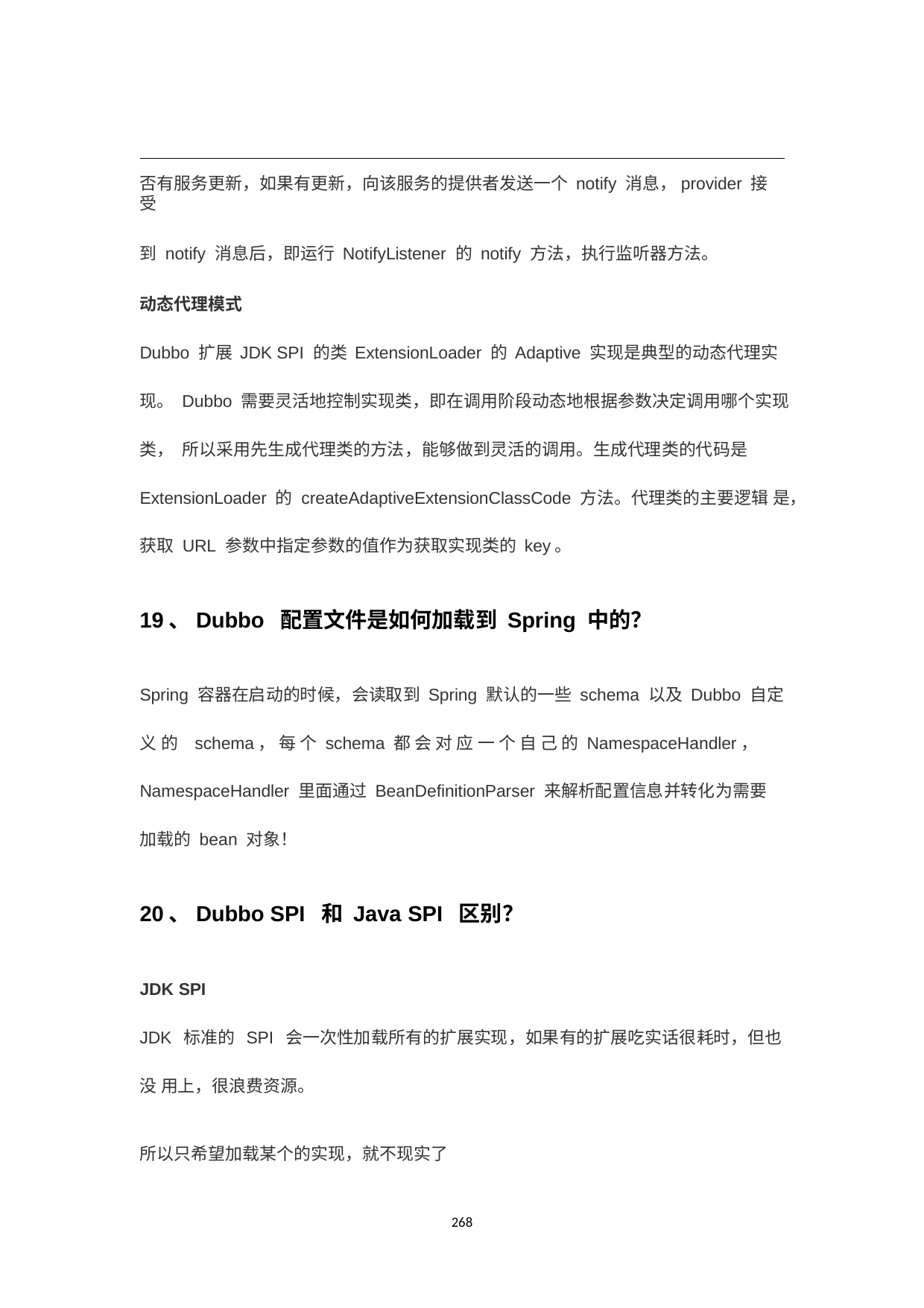

否有服务更新，如果有更新，向该服务的提供者发送一个 notify 消息，provider 接受

到notify 消息后，即运行NotifyListener 的notify 方法，执行监听器方法。
动态代理模式
Dubbo 扩展JDK SPI 的类ExtensionLoader 的Adaptive 实现是典型的动态代理实现。 Dubbo 需要灵活地控制实现类，即在调用阶段动态地根据参数决定调用哪个实现类，  所以采用先生成代理类的方法，能够做到灵活的调用。生成代理类的代码是 ExtensionLoader 的createAdaptiveExtensionClassCode 方法。代理类的主要逻辑 是，获取URL 参数中指定参数的值作为获取实现类的 key。

19、Dubbo 配置文件是如何加载到 Spring 中的？

Spring 容器在启动的时候，会读取到 Spring 默认的一些schema 以及Dubbo 自定义 的 schema， 每 个 schema 都 会 对 应 一 个 自 己 的 NamespaceHandler，  NamespaceHandler 里面通过BeanDefinitionParser 来解析配置信息并转化为需要 加载的bean 对象！

20、Dubbo SPI 和 Java SPI 区别？

JDK SPI
JDK 标准的 SPI 会一次性加载所有的扩展实现，如果有的扩展吃实话很耗时，但也没 用上，很浪费资源。
所以只希望加载某个的实现，就不现实了
268